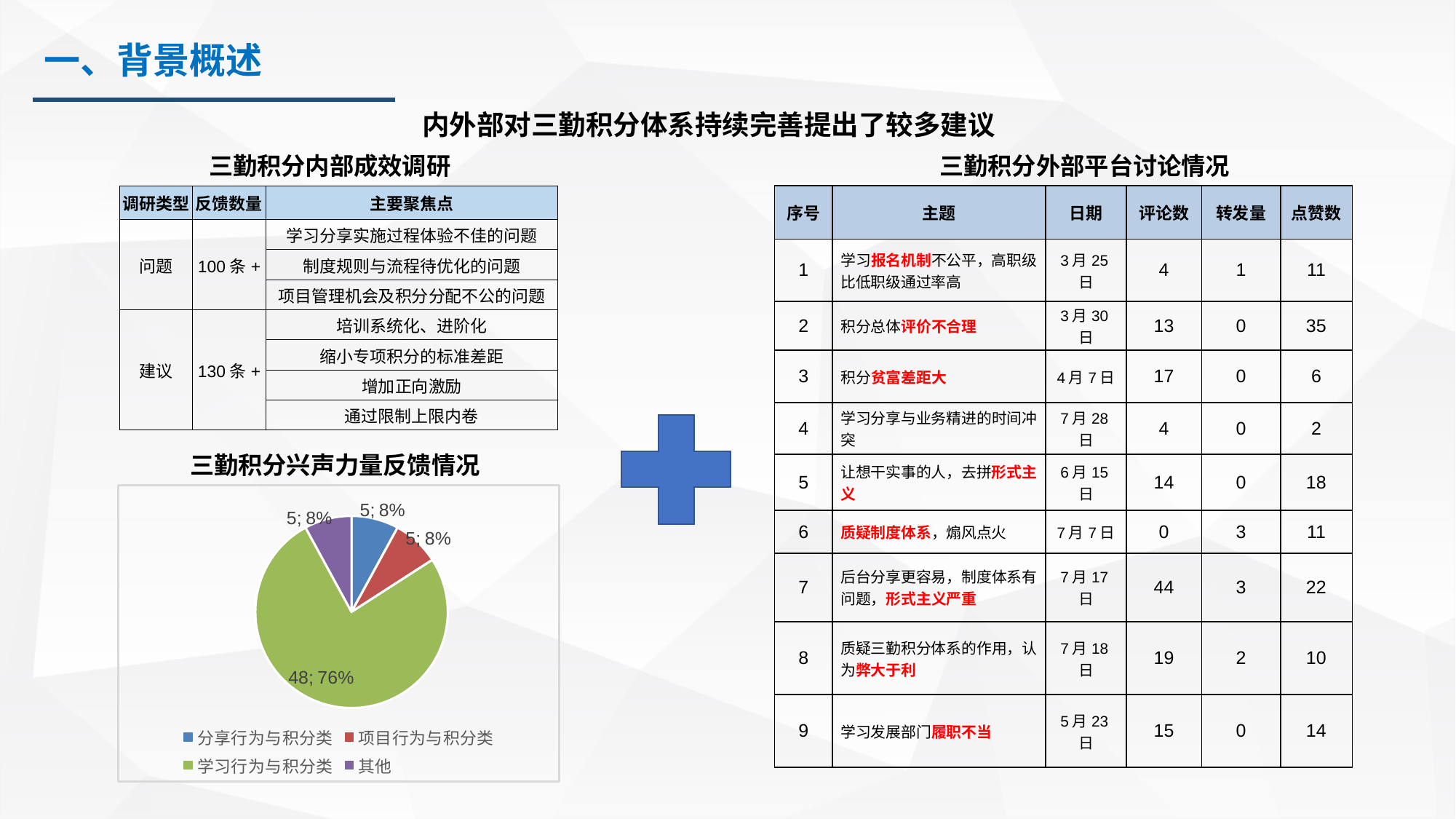

一、背景概述
内外部对三勤积分体系持续完善提出了较多建议
三勤积分外部平台讨论情况
三勤积分内部成效调研
| 序号 | 主题 | 日期 | 评论数 | 转发量 | 点赞数 |
| --- | --- | --- | --- | --- | --- |
| 1 | 学习报名机制不公平，高职级比低职级通过率高 | 3月25日 | 4 | 1 | 11 |
| 2 | 积分总体评价不合理 | 3月30日 | 13 | 0 | 35 |
| 3 | 积分贫富差距大 | 4月7日 | 17 | 0 | 6 |
| 4 | 学习分享与业务精进的时间冲突 | 7月28日 | 4 | 0 | 2 |
| 5 | 让想干实事的人，去拼形式主义 | 6月15日 | 14 | 0 | 18 |
| 6 | 质疑制度体系，煽风点火 | 7月7日 | 0 | 3 | 11 |
| 7 | 后台分享更容易，制度体系有问题，形式主义严重 | 7月17日 | 44 | 3 | 22 |
| 8 | 质疑三勤积分体系的作用，认为弊大于利 | 7月18日 | 19 | 2 | 10 |
| 9 | 学习发展部门履职不当 | 5月23日 | 15 | 0 | 14 |
| 调研类型 | 反馈数量 | 主要聚焦点 |
| --- | --- | --- |
| 问题 | 100条+ | 学习分享实施过程体验不佳的问题 |
|  |  | 制度规则与流程待优化的问题 |
|  |  | 项目管理机会及积分分配不公的问题 |
| 建议 | 130条+ | 培训系统化、进阶化 |
|  |  | 缩小专项积分的标准差距 |
|  |  | 增加正向激励 |
|  |  | 通过限制上限内卷 |

三勤积分兴声力量反馈情况

### Chart

| Category | 数量 |
|---|---|
| 分享行为与积分类 | 5.0 |
| 项目行为与积分类 | 5.0 |
| 学习行为与积分类 | 48.0 |
| 其他 | 5.0 |